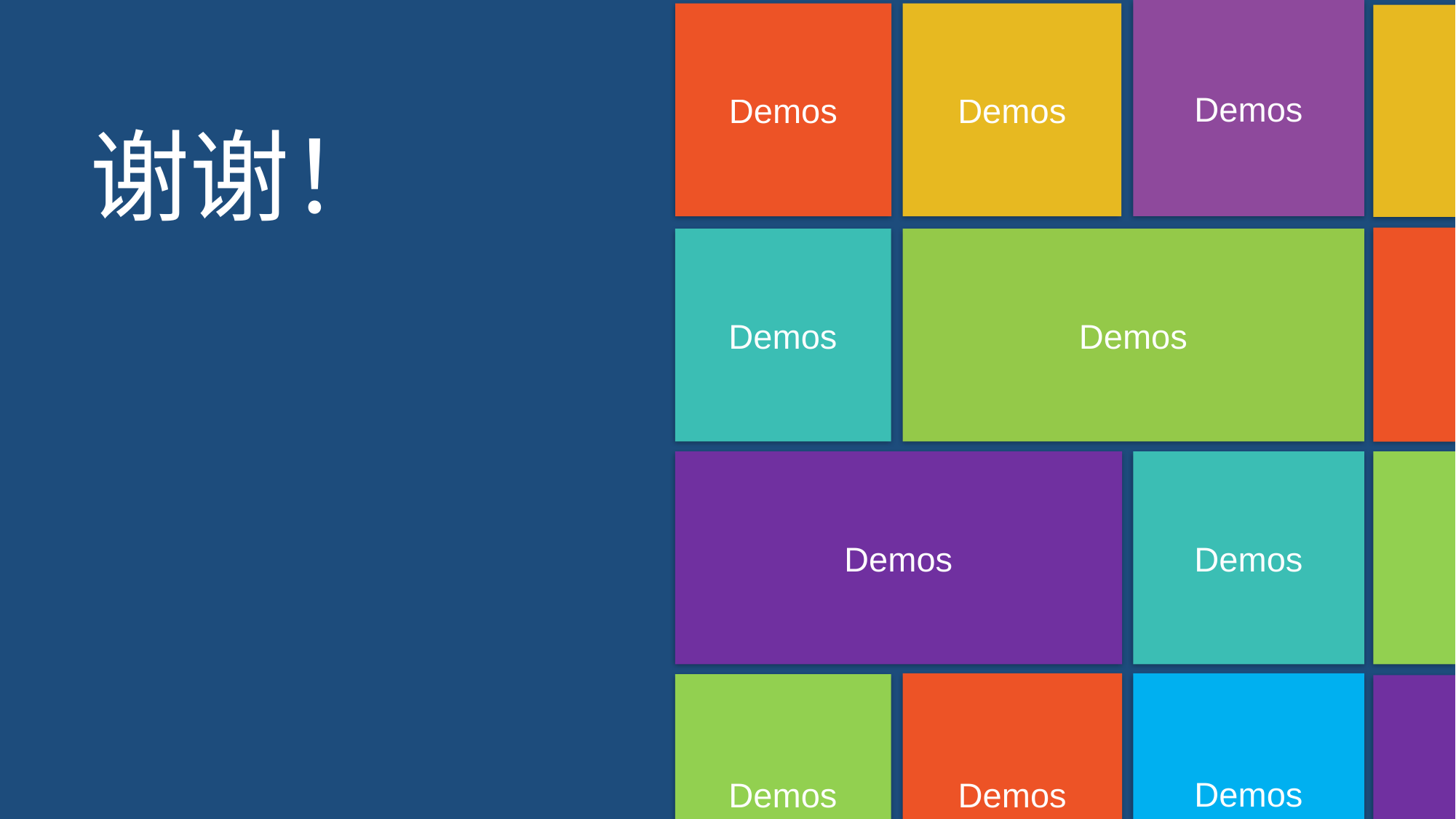

Demos
Demos
Demos

谢谢！

Demos
Demos
Demos
Demos

Demos
Demos
Demos